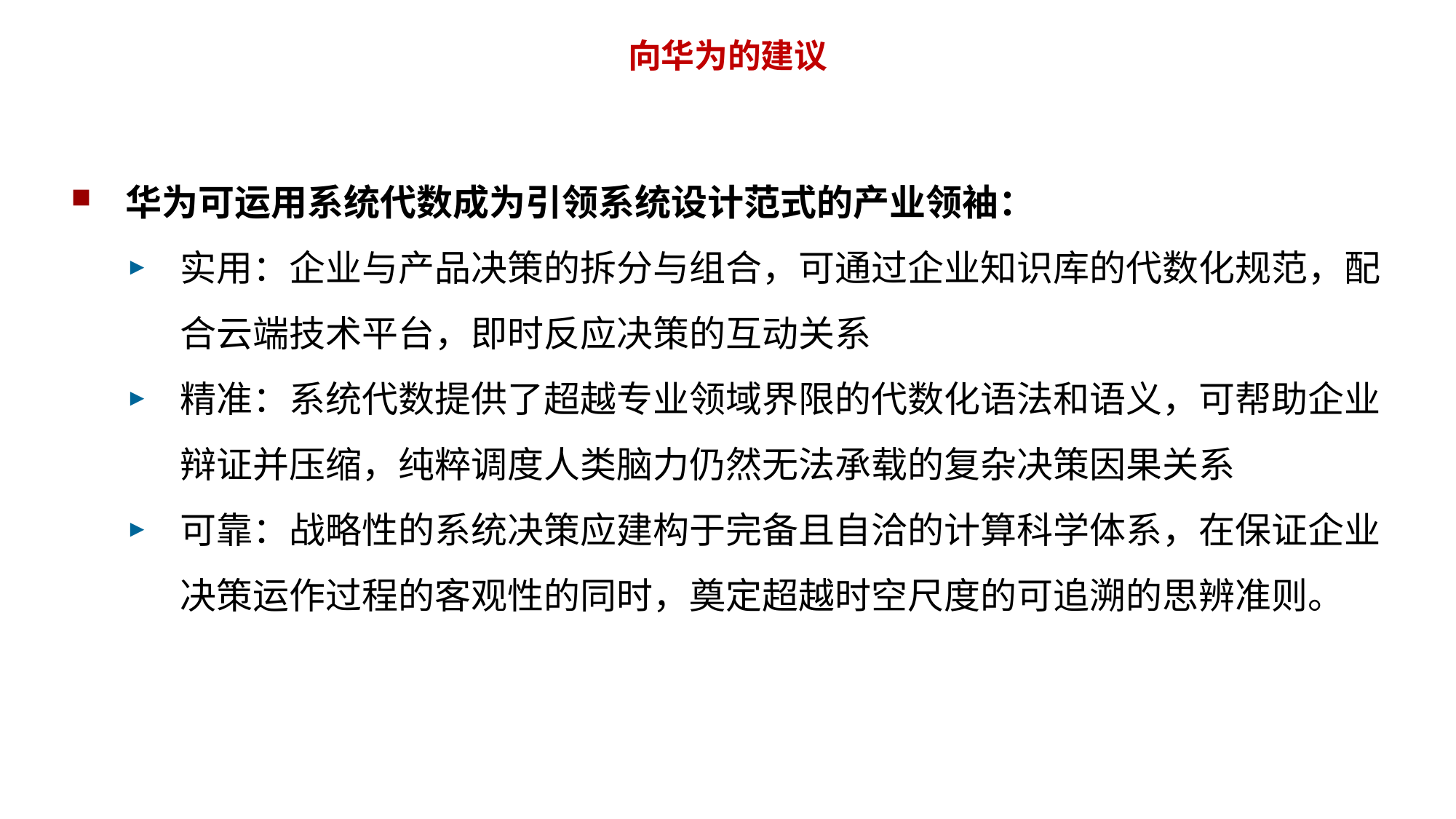

# 向华为的建议
华为可运用系统代数成为引领系统设计范式的产业领袖：
实用：企业与产品决策的拆分与组合，可通过企业知识库的代数化规范，配合云端技术平台，即时反应决策的互动关系
精准：系统代数提供了超越专业领域界限的代数化语法和语义，可帮助企业辩证并压缩，纯粹调度人类脑力仍然无法承载的复杂决策因果关系
可靠：战略性的系统决策应建构于完备且自洽的计算科学体系，在保证企业决策运作过程的客观性的同时，奠定超越时空尺度的可追溯的思辨准则。